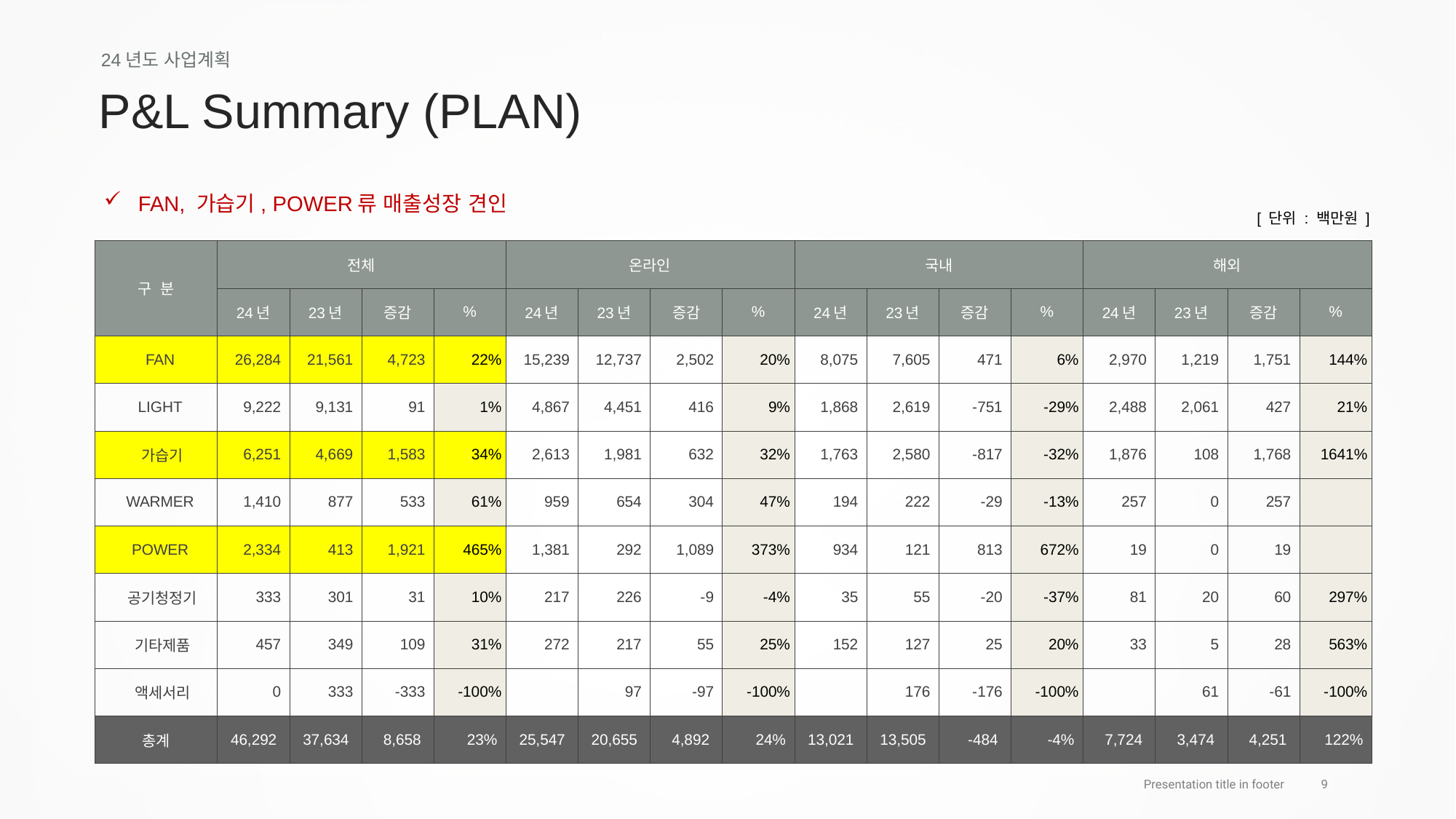

24년도 사업계획
P&L Summary (PLAN)
FAN, 가습기, POWER류 매출성장 견인
[ 단위 : 백만원 ]
| 구 분 | 전체 |  |  |  | 온라인 |  |  |  | 국내 |  |  |  | 해외 |  |  |  |
| --- | --- | --- | --- | --- | --- | --- | --- | --- | --- | --- | --- | --- | --- | --- | --- | --- |
|  | 24년 | 23년 | 증감 | % | 24년 | 23년 | 증감 | % | 24년 | 23년 | 증감 | % | 24년 | 23년 | 증감 | % |
| FAN | 26,284 | 21,561 | 4,723 | 22% | 15,239 | 12,737 | 2,502 | 20% | 8,075 | 7,605 | 471 | 6% | 2,970 | 1,219 | 1,751 | 144% |
| LIGHT | 9,222 | 9,131 | 91 | 1% | 4,867 | 4,451 | 416 | 9% | 1,868 | 2,619 | -751 | -29% | 2,488 | 2,061 | 427 | 21% |
| 가습기 | 6,251 | 4,669 | 1,583 | 34% | 2,613 | 1,981 | 632 | 32% | 1,763 | 2,580 | -817 | -32% | 1,876 | 108 | 1,768 | 1641% |
| WARMER | 1,410 | 877 | 533 | 61% | 959 | 654 | 304 | 47% | 194 | 222 | -29 | -13% | 257 | 0 | 257 |  |
| POWER | 2,334 | 413 | 1,921 | 465% | 1,381 | 292 | 1,089 | 373% | 934 | 121 | 813 | 672% | 19 | 0 | 19 |  |
| 공기청정기 | 333 | 301 | 31 | 10% | 217 | 226 | -9 | -4% | 35 | 55 | -20 | -37% | 81 | 20 | 60 | 297% |
| 기타제품 | 457 | 349 | 109 | 31% | 272 | 217 | 55 | 25% | 152 | 127 | 25 | 20% | 33 | 5 | 28 | 563% |
| 액세서리 | 0 | 333 | -333 | -100% |  | 97 | -97 | -100% |  | 176 | -176 | -100% |  | 61 | -61 | -100% |
| 총계 | 46,292 | 37,634 | 8,658 | 23% | 25,547 | 20,655 | 4,892 | 24% | 13,021 | 13,505 | -484 | -4% | 7,724 | 3,474 | 4,251 | 122% |